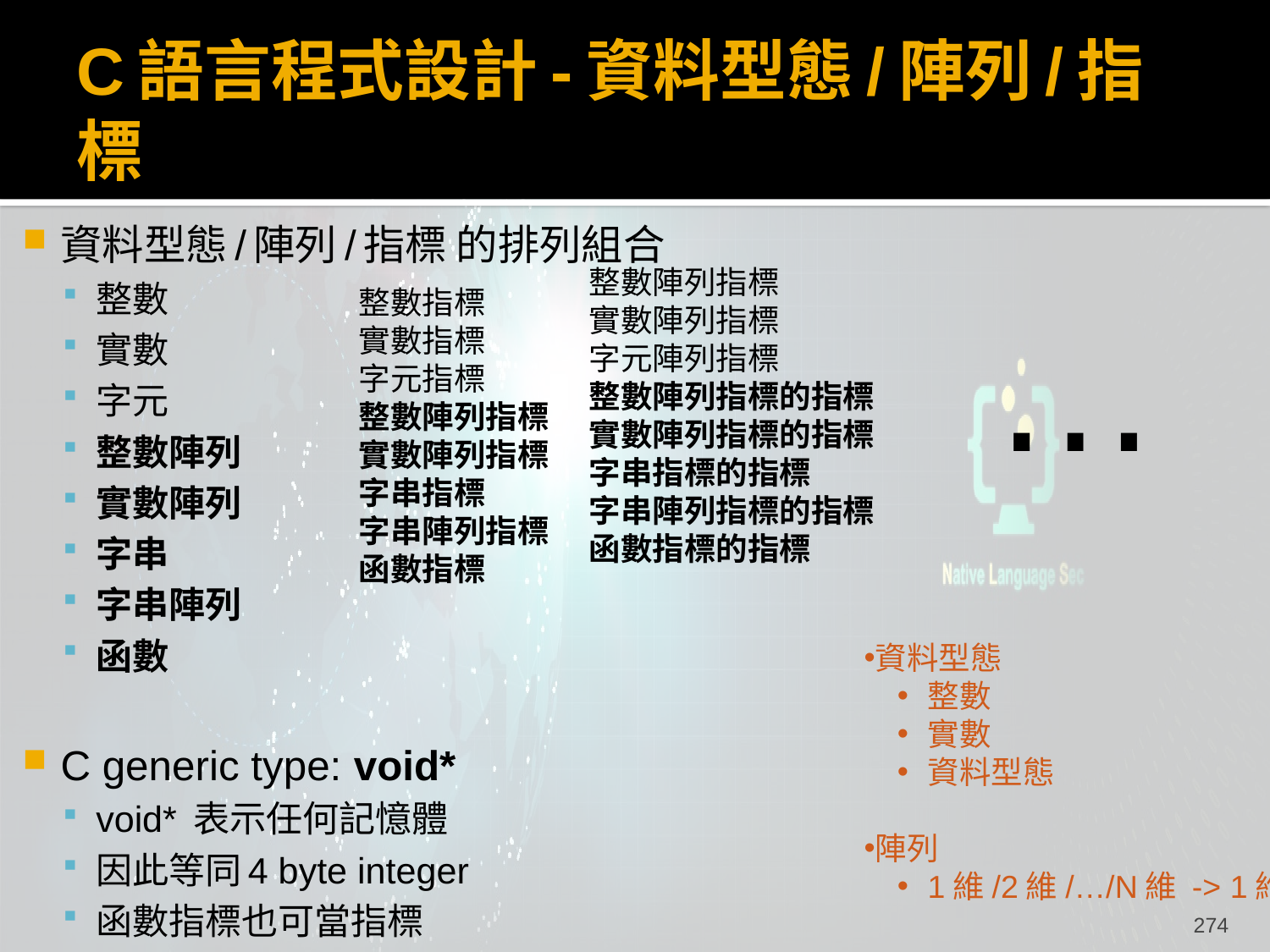

# C語言程式設計-資料型態/陣列/指標
資料型態/陣列/指標 的排列組合
整數
實數
字元
整數陣列
實數陣列
字串
字串陣列
函數

C generic type: void*
void* 表示任何記憶體
因此等同4 byte integer
函數指標也可當指標
整數陣列指標
實數陣列指標
字元陣列指標
整數陣列指標的指標
實數陣列指標的指標
字串指標的指標
字串陣列指標的指標
函數指標的指標

整數指標
實數指標
字元指標
整數陣列指標
實數陣列指標
字串指標
字串陣列指標
函數指標

…
資料型態
整數
實數
資料型態

陣列
1維/2維/…/N維 -> 1維

274